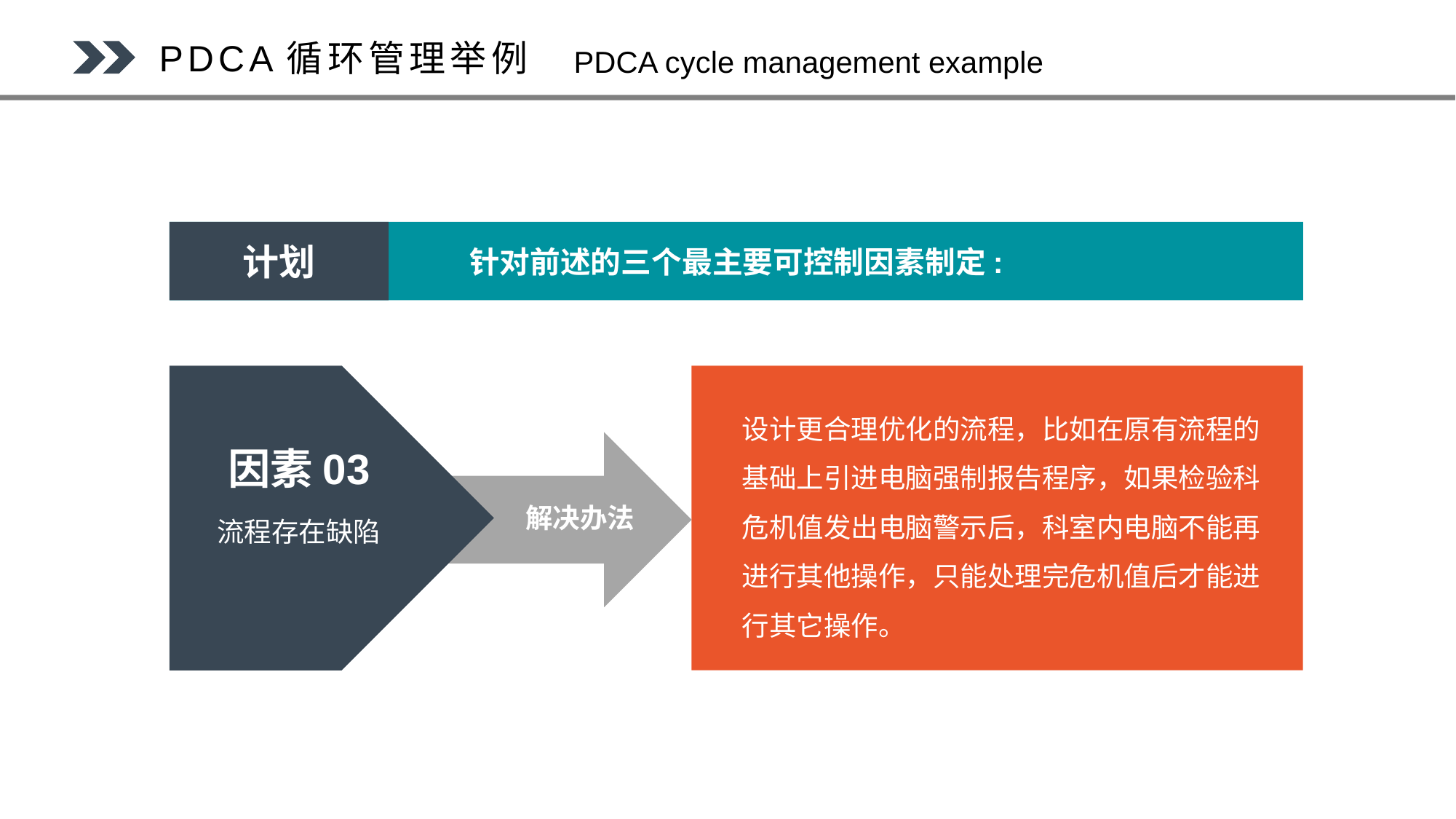

PDCA循环管理举例
PDCA cycle management example

针对前述的三个最主要可控制因素制定:
计划

设计更合理优化的流程，比如在原有流程的基础上引进电脑强制报告程序，如果检验科危机值发出电脑警示后，科室内电脑不能再进行其他操作，只能处理完危机值后才能进行其它操作。
因素03
流程存在缺陷

解决办法